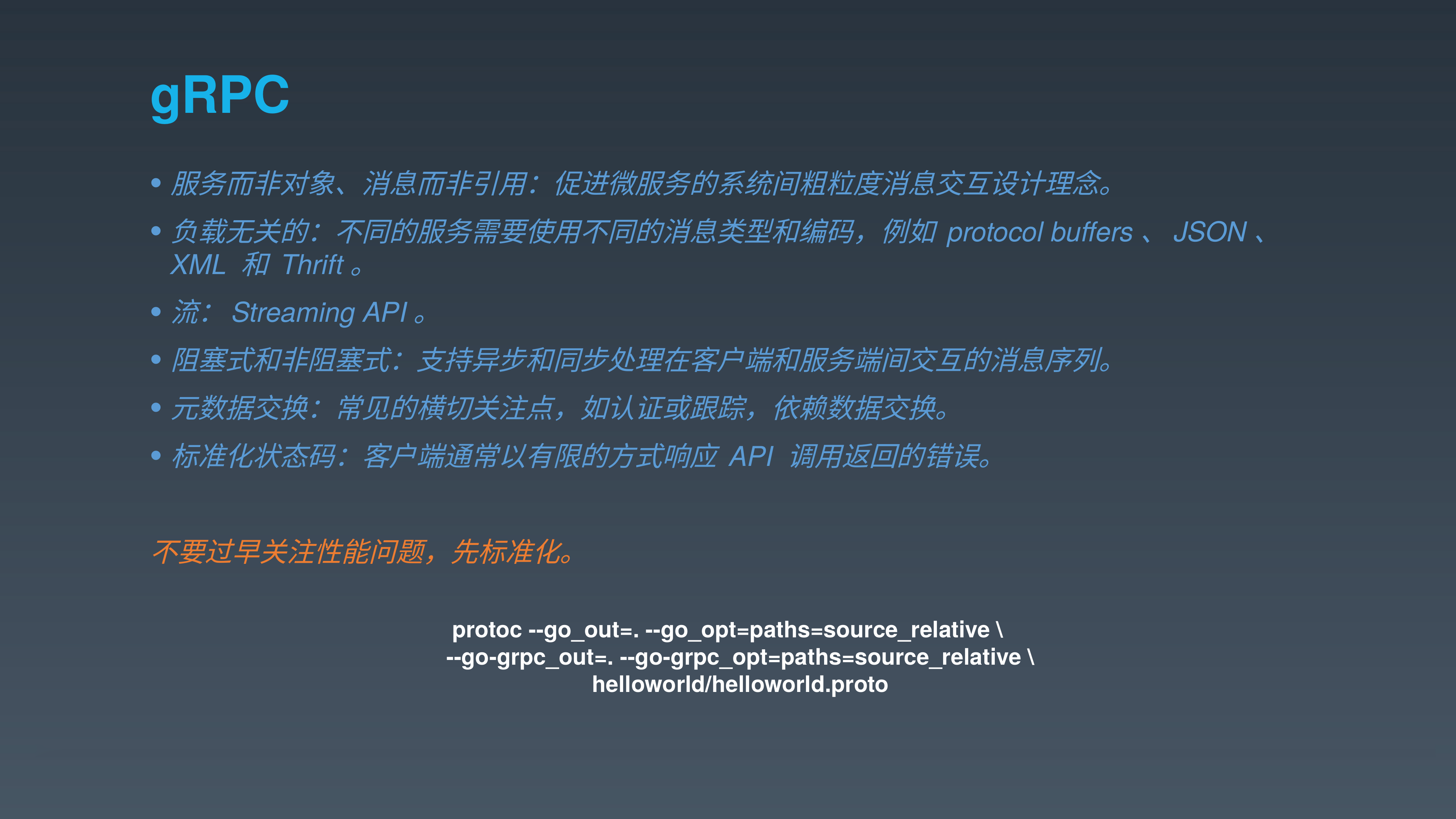

# gRPC
服务而非对象、消息而非引用：促进微服务的系统间粗粒度消息交互设计理念。
负载无关的：不同的服务需要使用不同的消息类型和编码，例如 protocol buffers、JSON、XML 和 Thrift。
流：Streaming API。
阻塞式和非阻塞式：支持异步和同步处理在客户端和服务端间交互的消息序列。
元数据交换：常见的横切关注点，如认证或跟踪，依赖数据交换。
标准化状态码：客户端通常以有限的方式响应 API 调用返回的错误。

不要过早关注性能问题，先标准化。

protoc --go_out=. --go_opt=paths=source_relative \
    --go-grpc_out=. --go-grpc_opt=paths=source_relative \
    helloworld/helloworld.proto